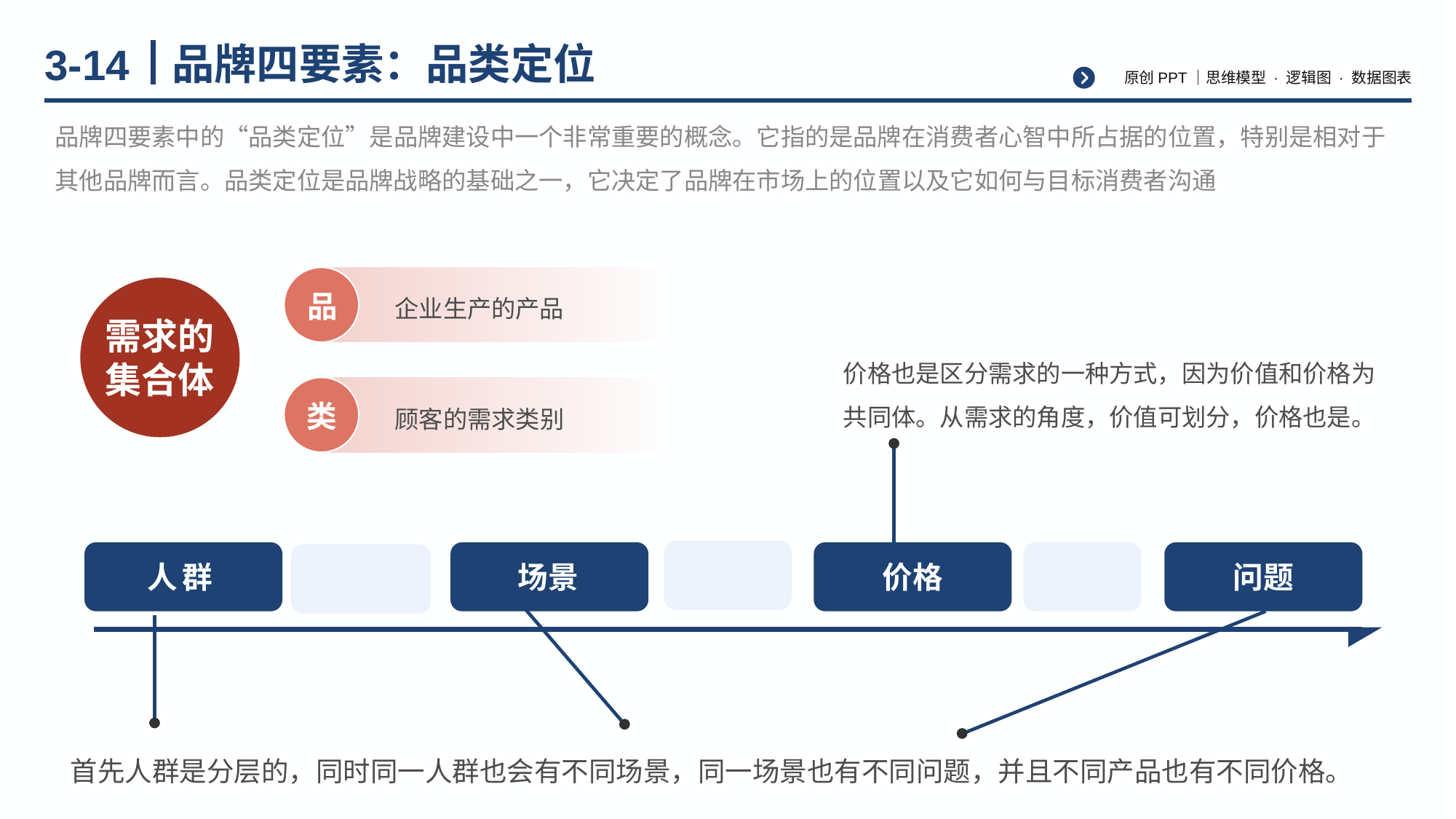

# 品牌四要素：品类定位
3-14
品牌四要素中的“品类定位”是品牌建设中一个非常重要的概念。它指的是品牌在消费者心智中所占据的位置，特别是相对于其他品牌而言。品类定位是品牌战略的基础之一，它决定了品牌在市场上的位置以及它如何与目标消费者沟通

企业生产的产品

品
需求的
集合体
价格也是区分需求的一种方式，因为价值和价格为共同体。从需求的角度，价值可划分，价格也是。

顾客的需求类别
类

人群
场景
价格
问题

首先人群是分层的，同时同一人群也会有不同场景，同一场景也有不同问题，并且不同产品也有不同价格。